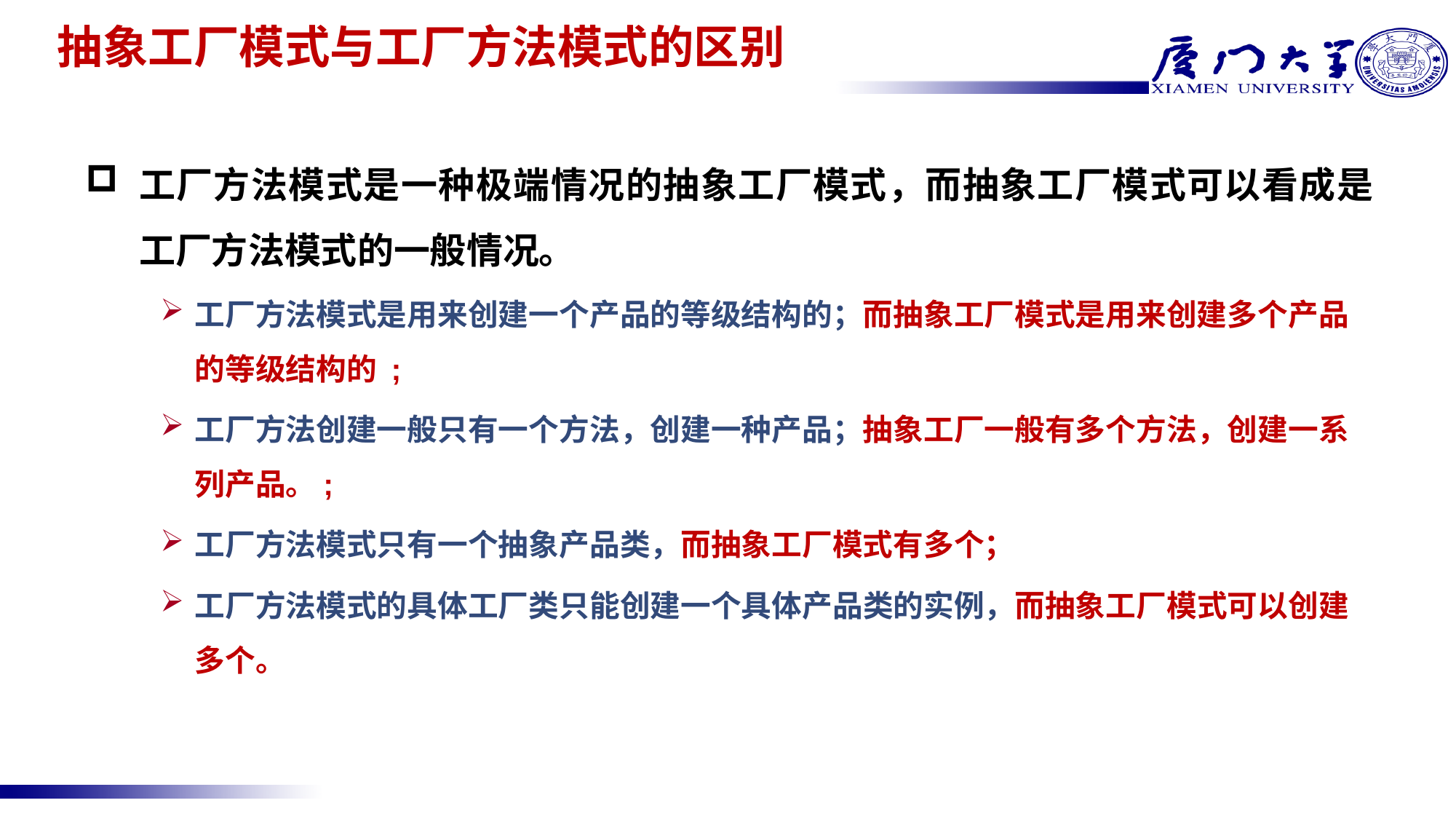

# 抽象工厂模式与工厂方法模式的区别
工厂方法模式是一种极端情况的抽象工厂模式，而抽象工厂模式可以看成是工厂方法模式的一般情况。
工厂方法模式是用来创建一个产品的等级结构的；而抽象工厂模式是用来创建多个产品的等级结构的 ;
工厂方法创建一般只有一个方法，创建一种产品；抽象工厂一般有多个方法，创建一系列产品。;
工厂方法模式只有一个抽象产品类，而抽象工厂模式有多个；
工厂方法模式的具体工厂类只能创建一个具体产品类的实例，而抽象工厂模式可以创建多个。